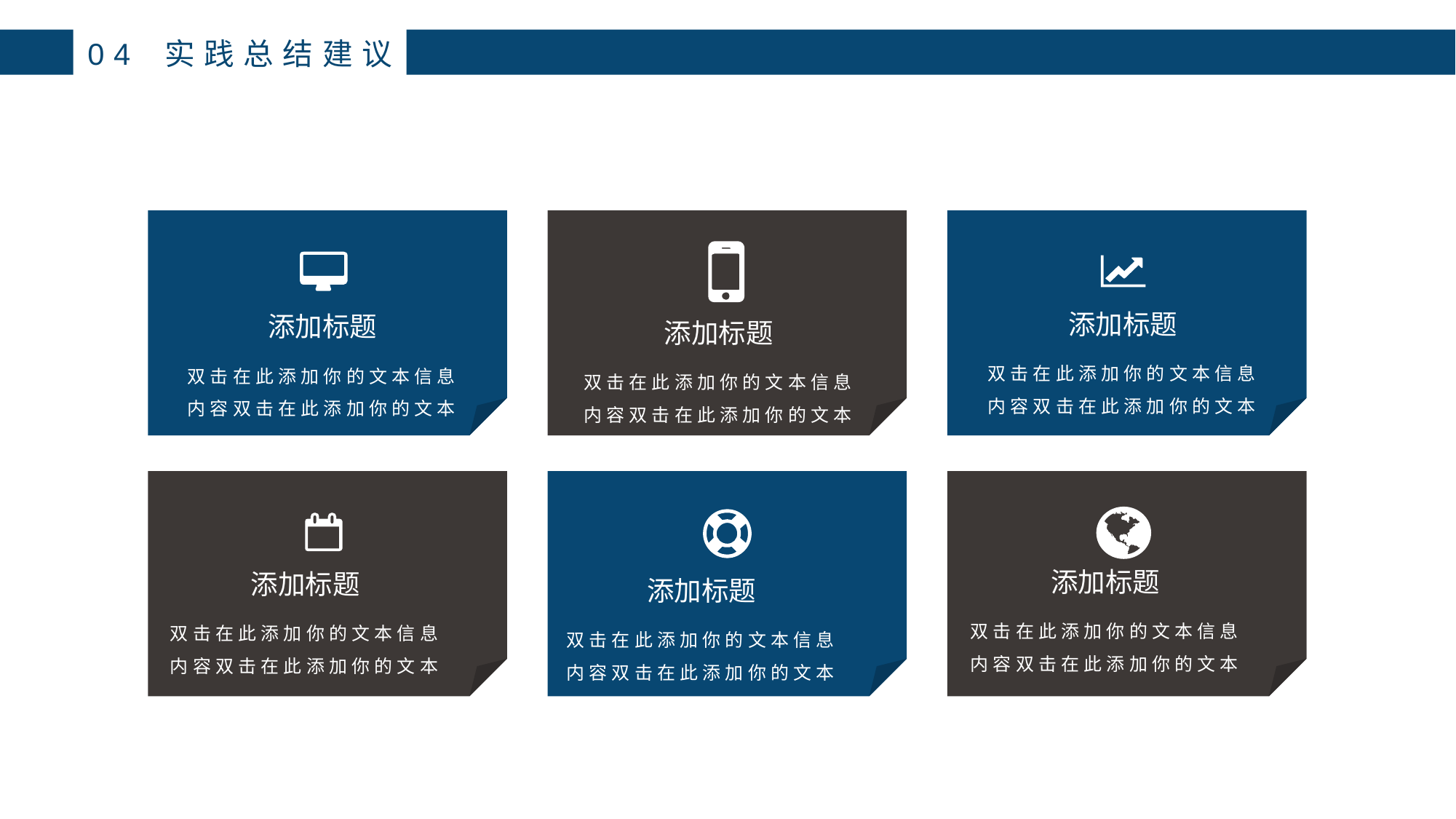

04 实践总结建议

添加标题
添加标题
添加标题
双击在此添加你的文本信息内容双击在此添加你的文本
双击在此添加你的文本信息内容双击在此添加你的文本
双击在此添加你的文本信息内容双击在此添加你的文本

添加标题
添加标题
添加标题
双击在此添加你的文本信息内容双击在此添加你的文本
双击在此添加你的文本信息内容双击在此添加你的文本
双击在此添加你的文本信息内容双击在此添加你的文本